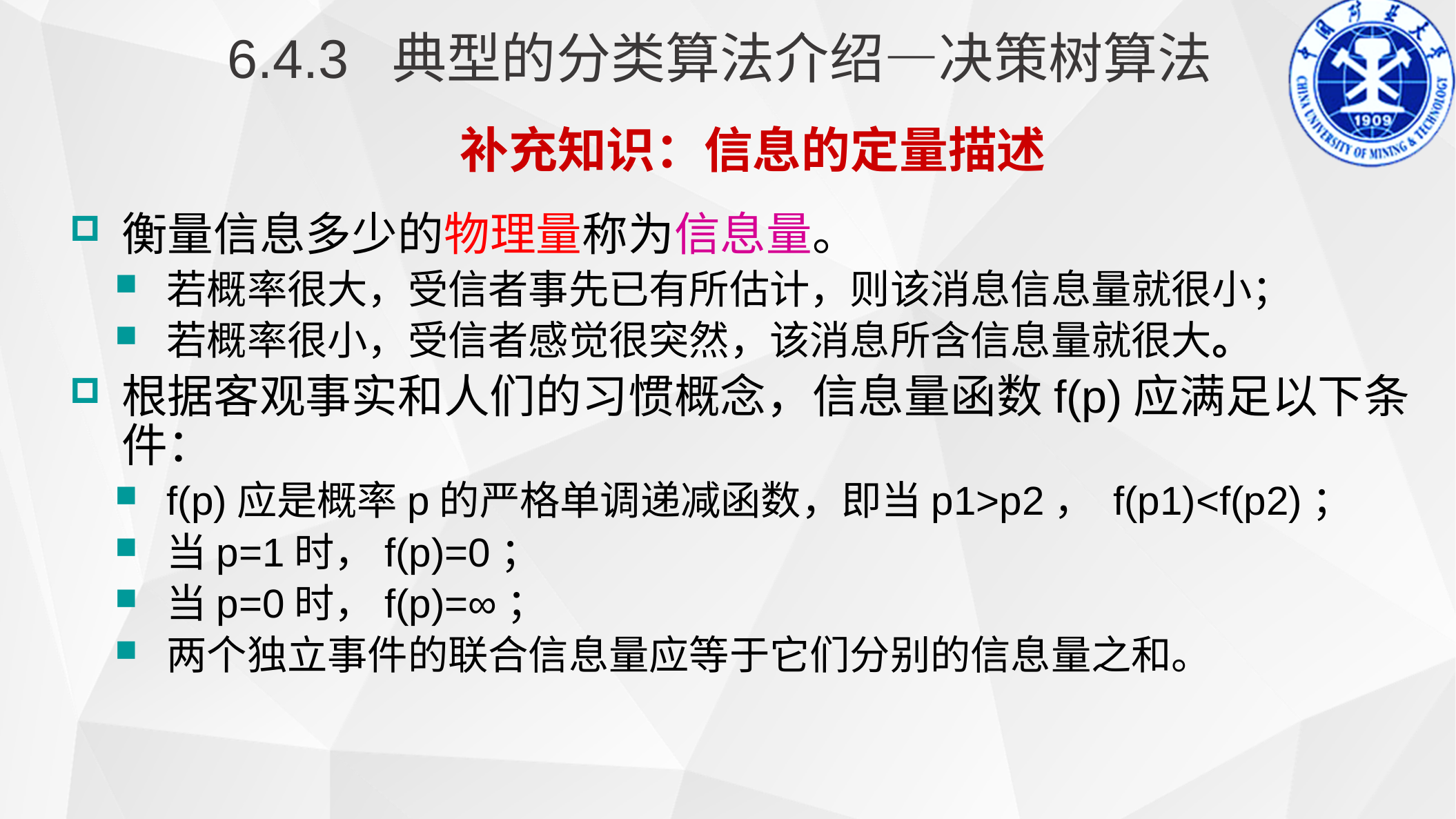

6.4.3  典型的分类算法介绍—决策树算法
补充知识：信息的定量描述
衡量信息多少的物理量称为信息量。
若概率很大，受信者事先已有所估计，则该消息信息量就很小；
若概率很小，受信者感觉很突然，该消息所含信息量就很大。
根据客观事实和人们的习惯概念，信息量函数f(p)应满足以下条件：
f(p)应是概率p的严格单调递减函数，即当p1>p2， f(p1)<f(p2)；
当p=1时，f(p)=0；
当p=0时，f(p)=∞；
两个独立事件的联合信息量应等于它们分别的信息量之和。

116